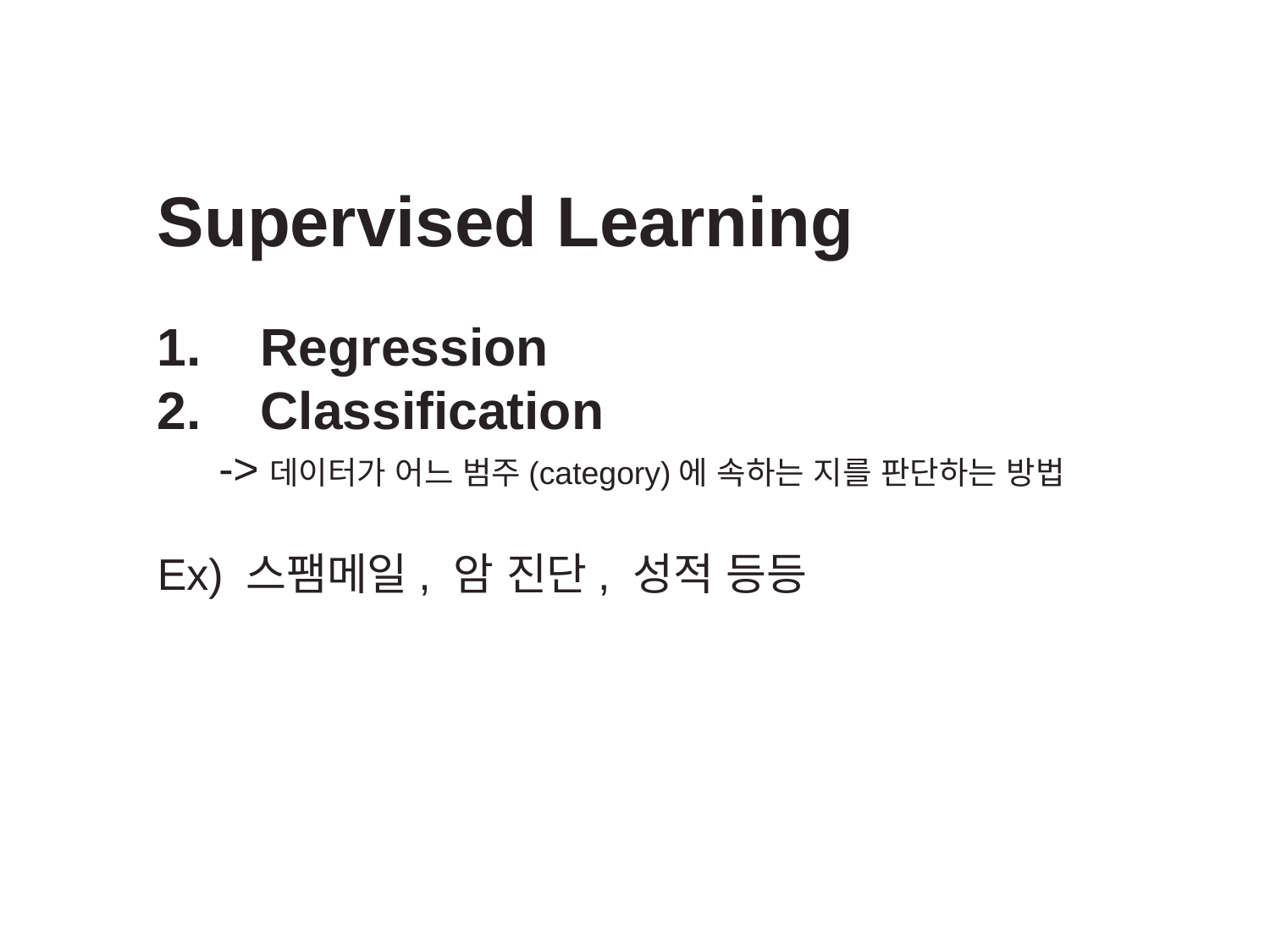

Supervised Learning

Regression
Classification
     ->데이터가 어느 범주(category)에 속하는 지를 판단하는 방법
Ex) 스팸메일, 암 진단, 성적 등등